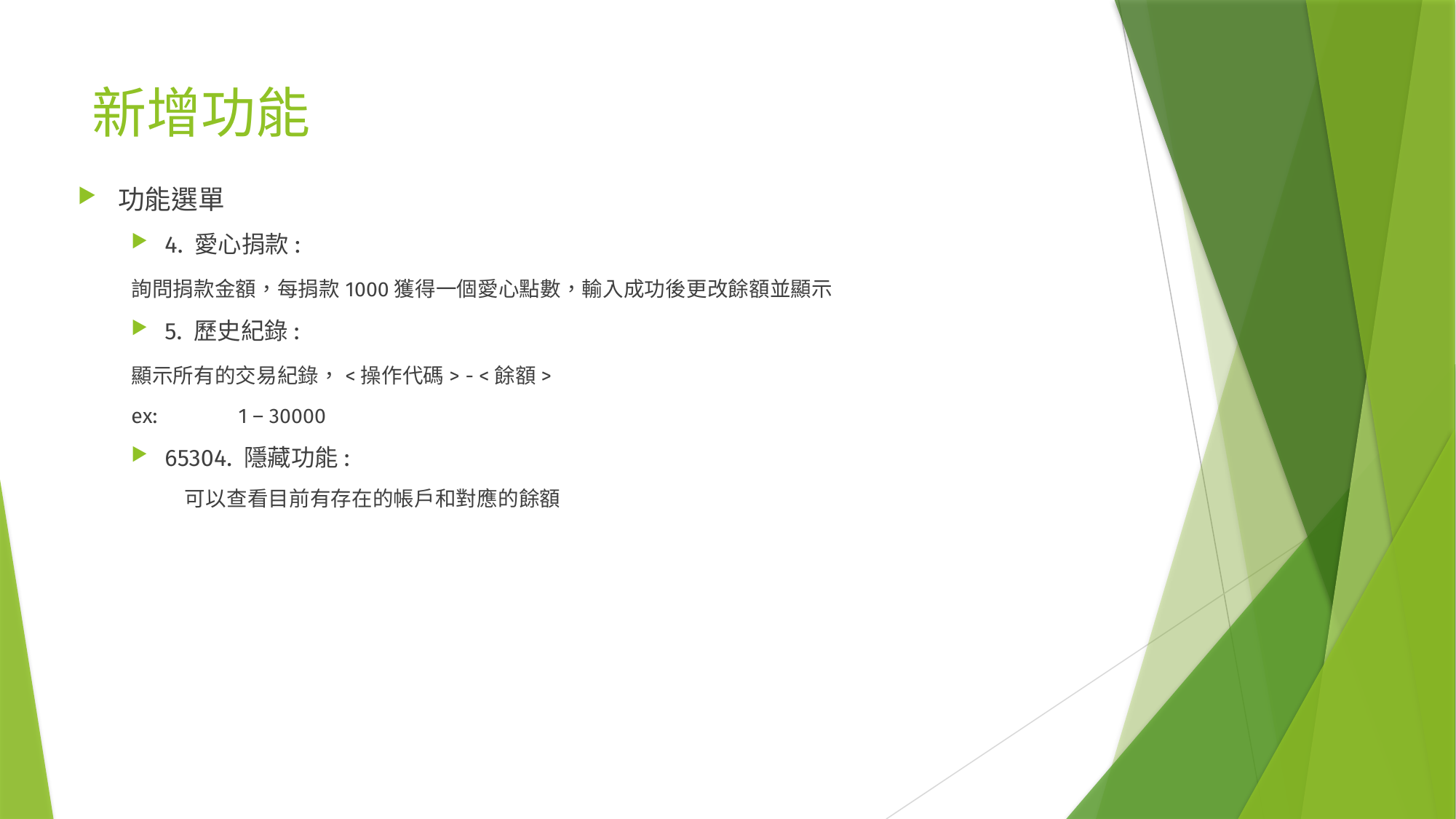

# 新增功能
功能選單
4. 愛心捐款:
	詢問捐款金額，每捐款1000獲得一個愛心點數，輸入成功後更改餘額並顯示
5. 歷史紀錄:
	顯示所有的交易紀錄，<操作代碼> - <餘額>
		ex:	1 – 30000
65304. 隱藏功能:
可以查看目前有存在的帳戶和對應的餘額